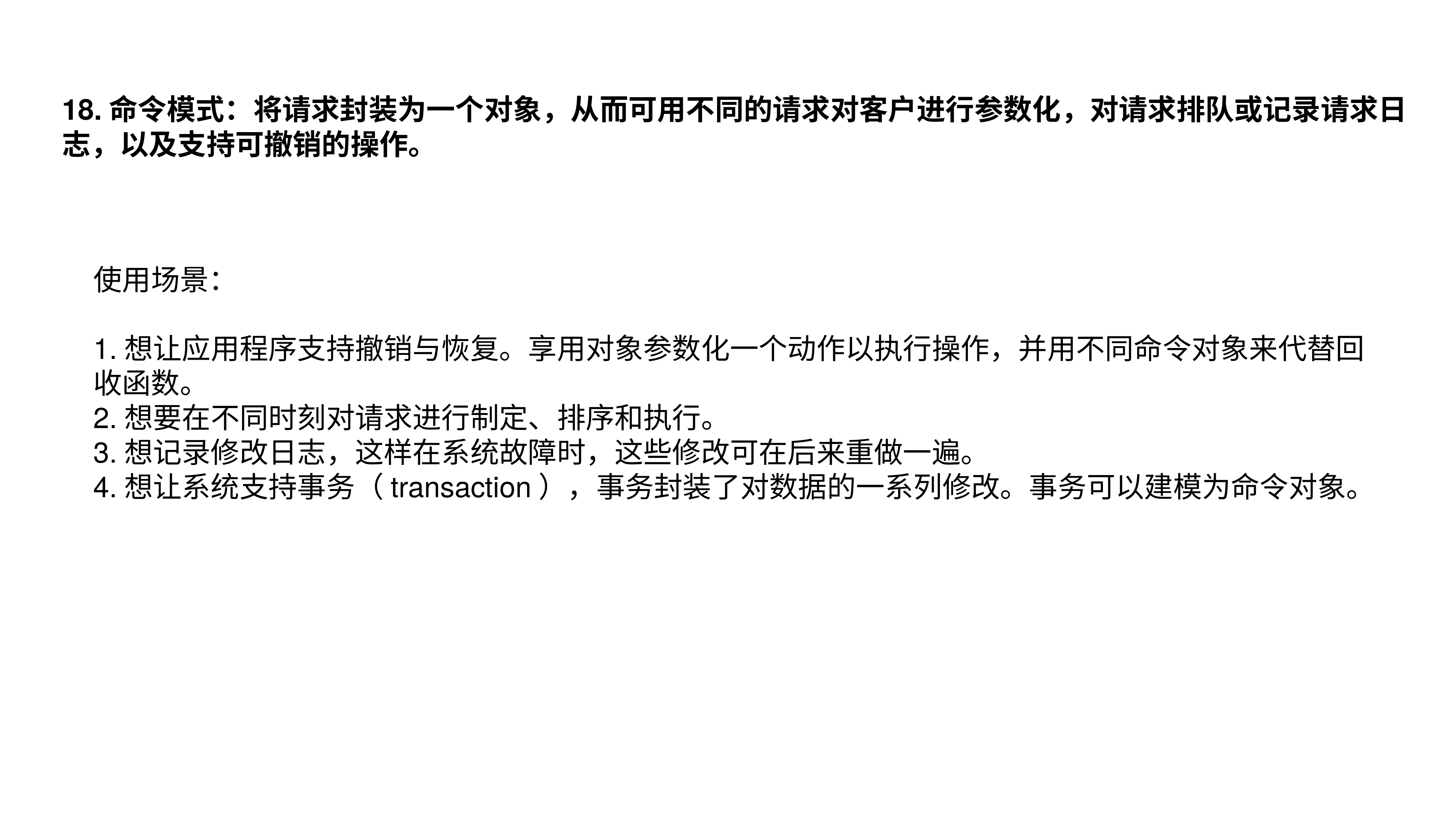

18.命令模式：将请求封装为一个对象，从而可用不同的请求对客户进行参数化，对请求排队或记录请求日志，以及支持可撤销的操作。
使用场景：
1.想让应用程序支持撤销与恢复。享用对象参数化一个动作以执行操作，并用不同命令对象来代替回收函数。
2.想要在不同时刻对请求进行制定、排序和执行。
3.想记录修改日志，这样在系统故障时，这些修改可在后来重做一遍。
4.想让系统支持事务（transaction），事务封装了对数据的一系列修改。事务可以建模为命令对象。